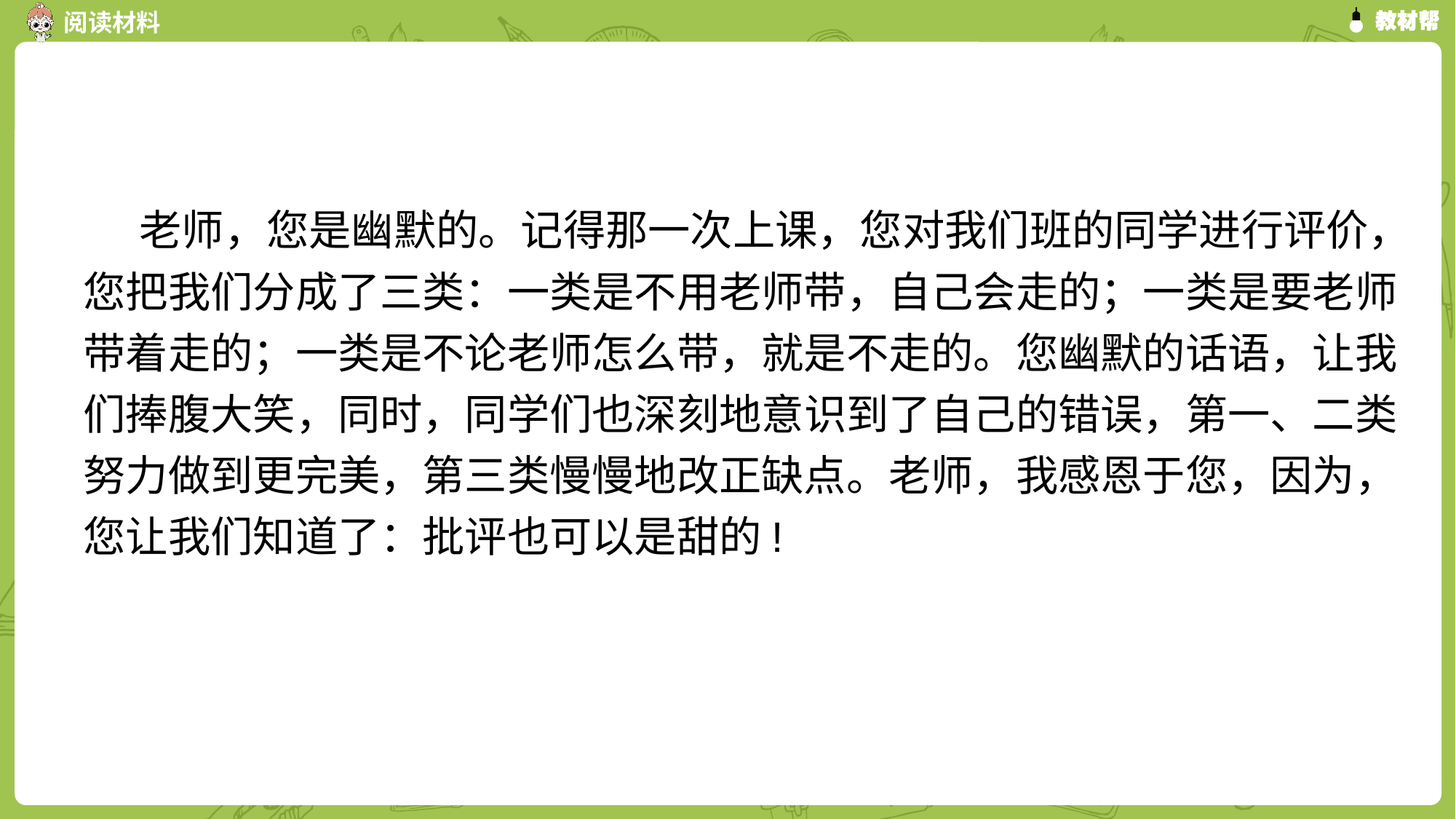

老师，您是幽默的。记得那一次上课，您对我们班的同学进行评价，您把我们分成了三类：一类是不用老师带，自己会走的；一类是要老师带着走的；一类是不论老师怎么带，就是不走的。您幽默的话语，让我们捧腹大笑，同时，同学们也深刻地意识到了自己的错误，第一、二类努力做到更完美，第三类慢慢地改正缺点。老师，我感恩于您，因为，您让我们知道了：批评也可以是甜的!